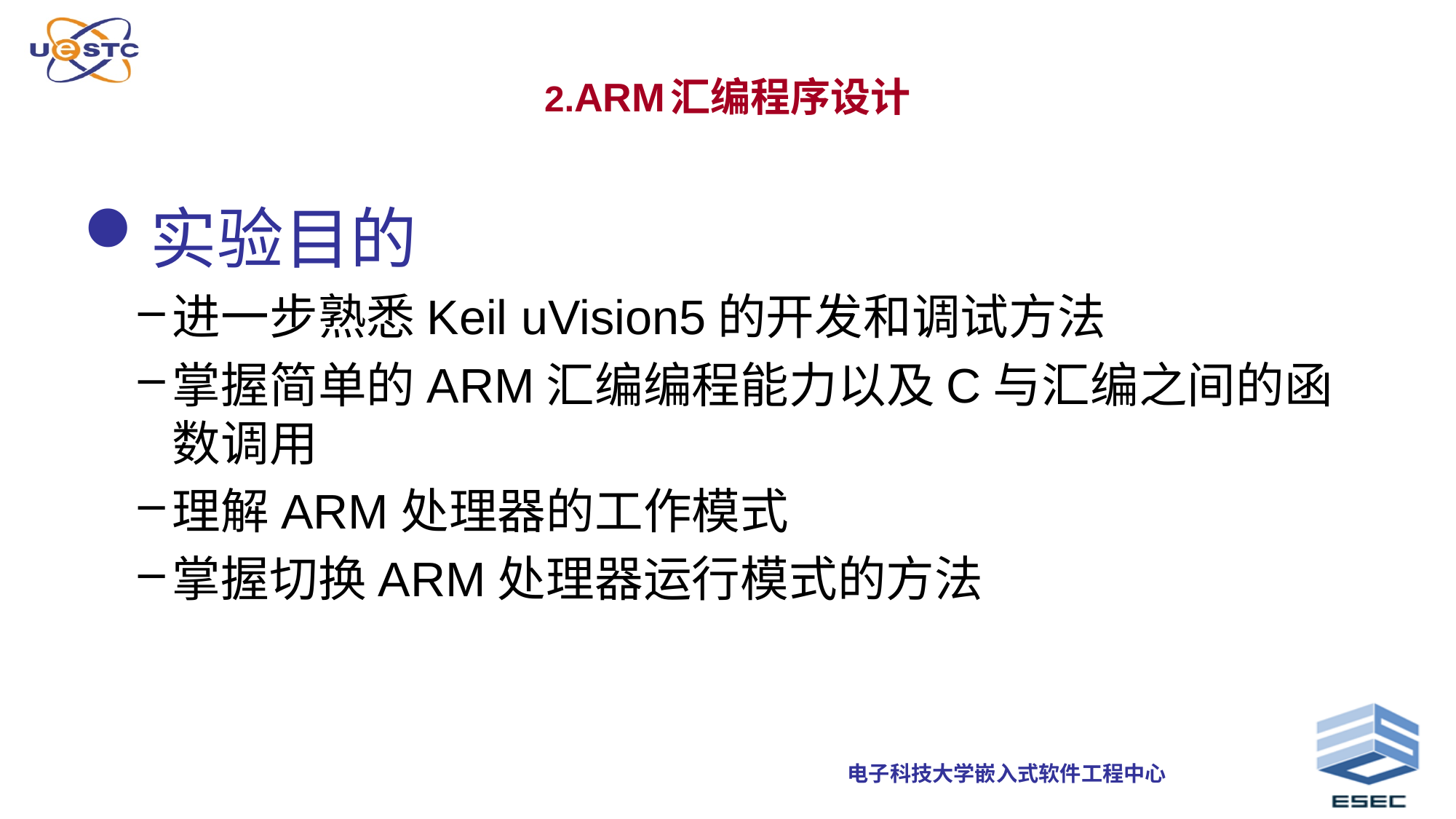

# 2.ARM汇编程序设计
实验目的
进一步熟悉Keil uVision5的开发和调试方法
掌握简单的ARM汇编编程能力以及C与汇编之间的函数调用
理解ARM处理器的工作模式
掌握切换ARM处理器运行模式的方法